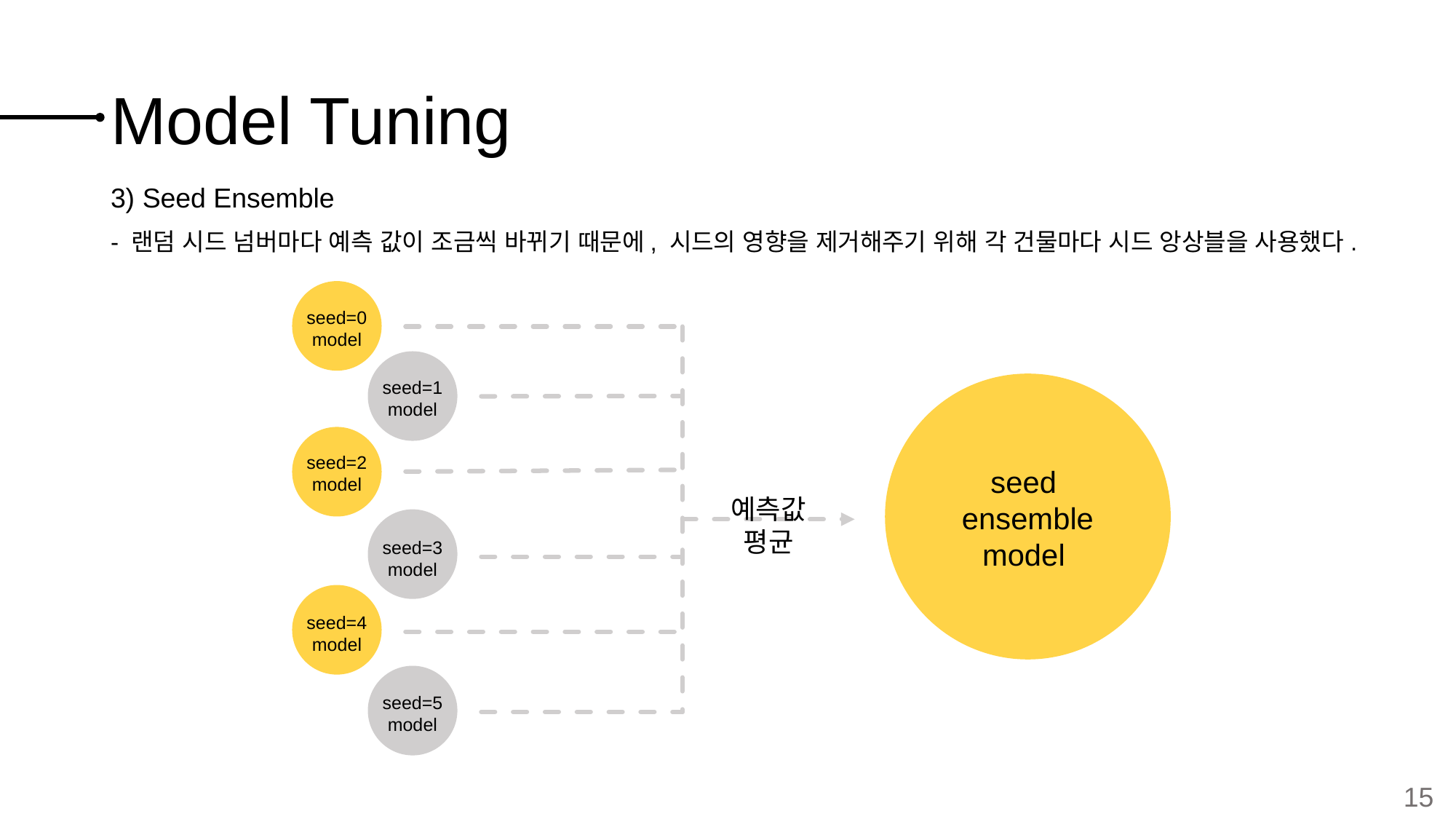

# Model Tuning
3) Seed Ensemble
- 랜덤 시드 넘버마다 예측 값이 조금씩 바뀌기 때문에, 시드의 영향을 제거해주기 위해 각 건물마다 시드 앙상블을 사용했다.

seed=0
model

seed=1
model

seed
ensemble
model

seed=2
model
예측값
평균

seed=3
model

seed=4
model

seed=5
model
15